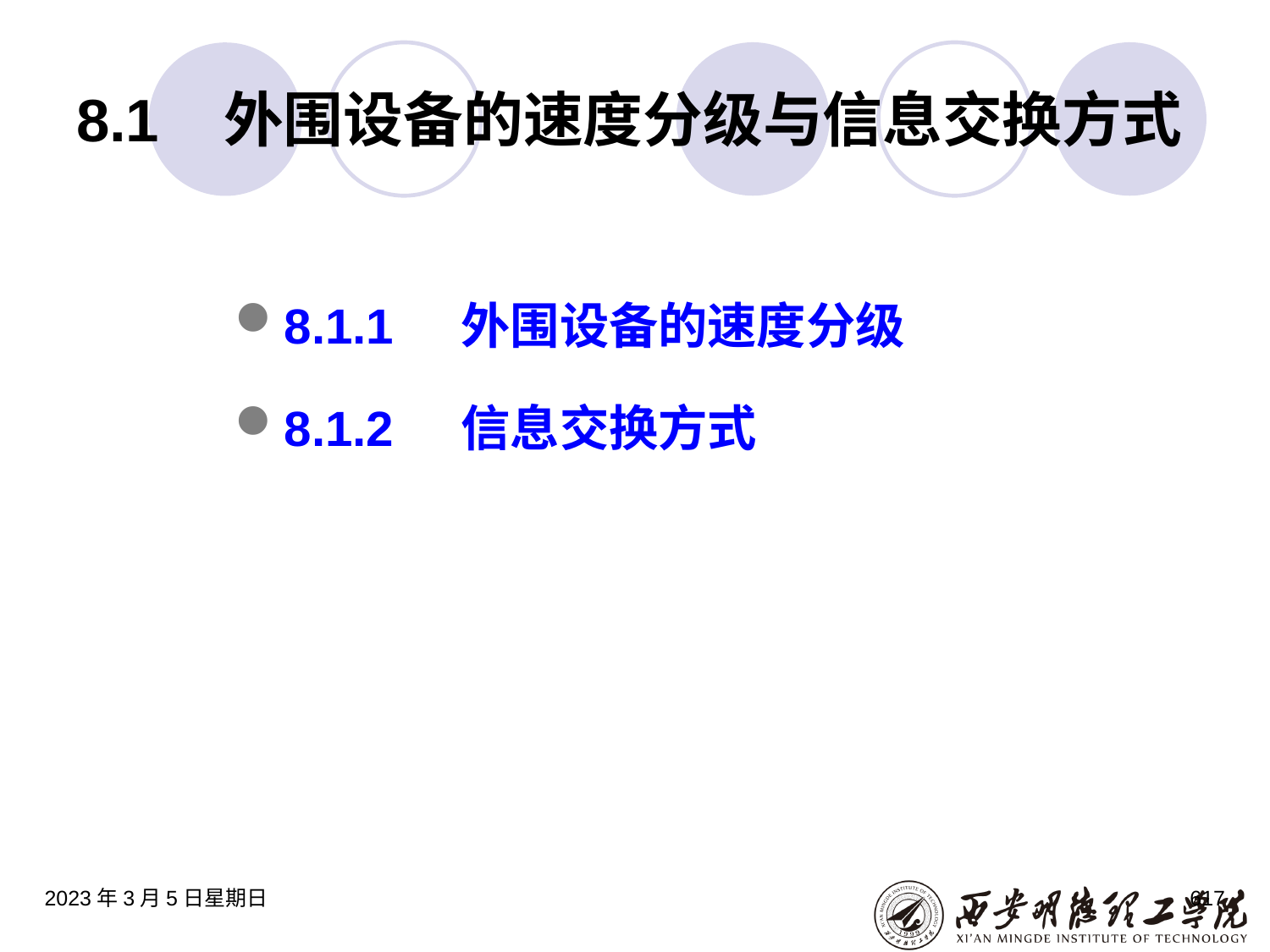

# 8.1   外围设备的速度分级与信息交换方式
8.1.1    外围设备的速度分级
8.1.2    信息交换方式
2023年3月5日星期日
617